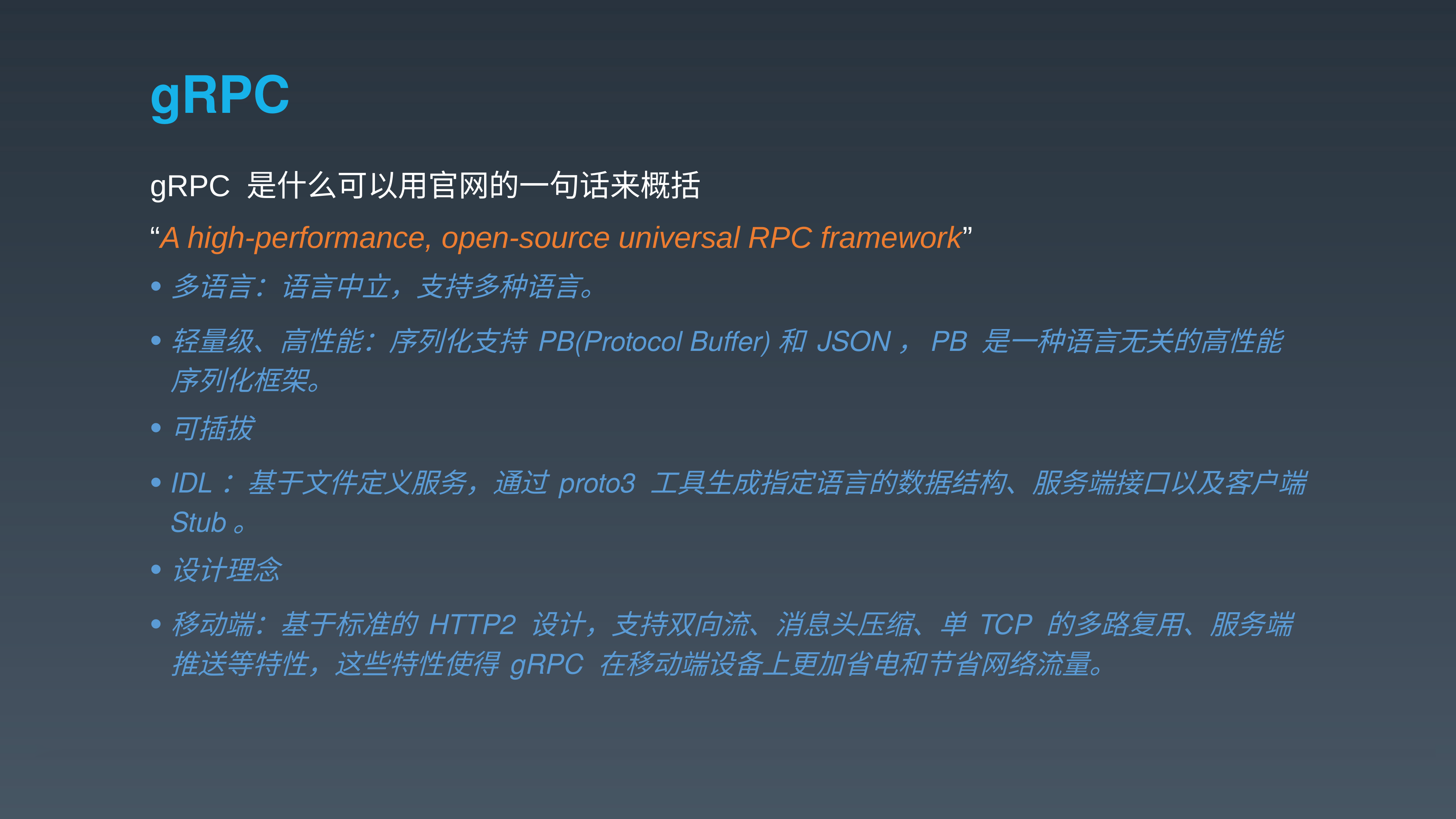

# gRPC
gRPC 是什么可以用官网的一句话来概括
“A high-performance, open-source universal RPC framework”
多语言：语言中立，支持多种语言。
轻量级、高性能：序列化支持 PB(Protocol Buffer)和 JSON，PB 是一种语言无关的高性能序列化框架。
可插拔
IDL：基于文件定义服务，通过 proto3 工具生成指定语言的数据结构、服务端接口以及客户端 Stub。
设计理念
移动端：基于标准的 HTTP2 设计，支持双向流、消息头压缩、单 TCP 的多路复用、服务端推送等特性，这些特性使得 gRPC 在移动端设备上更加省电和节省网络流量。